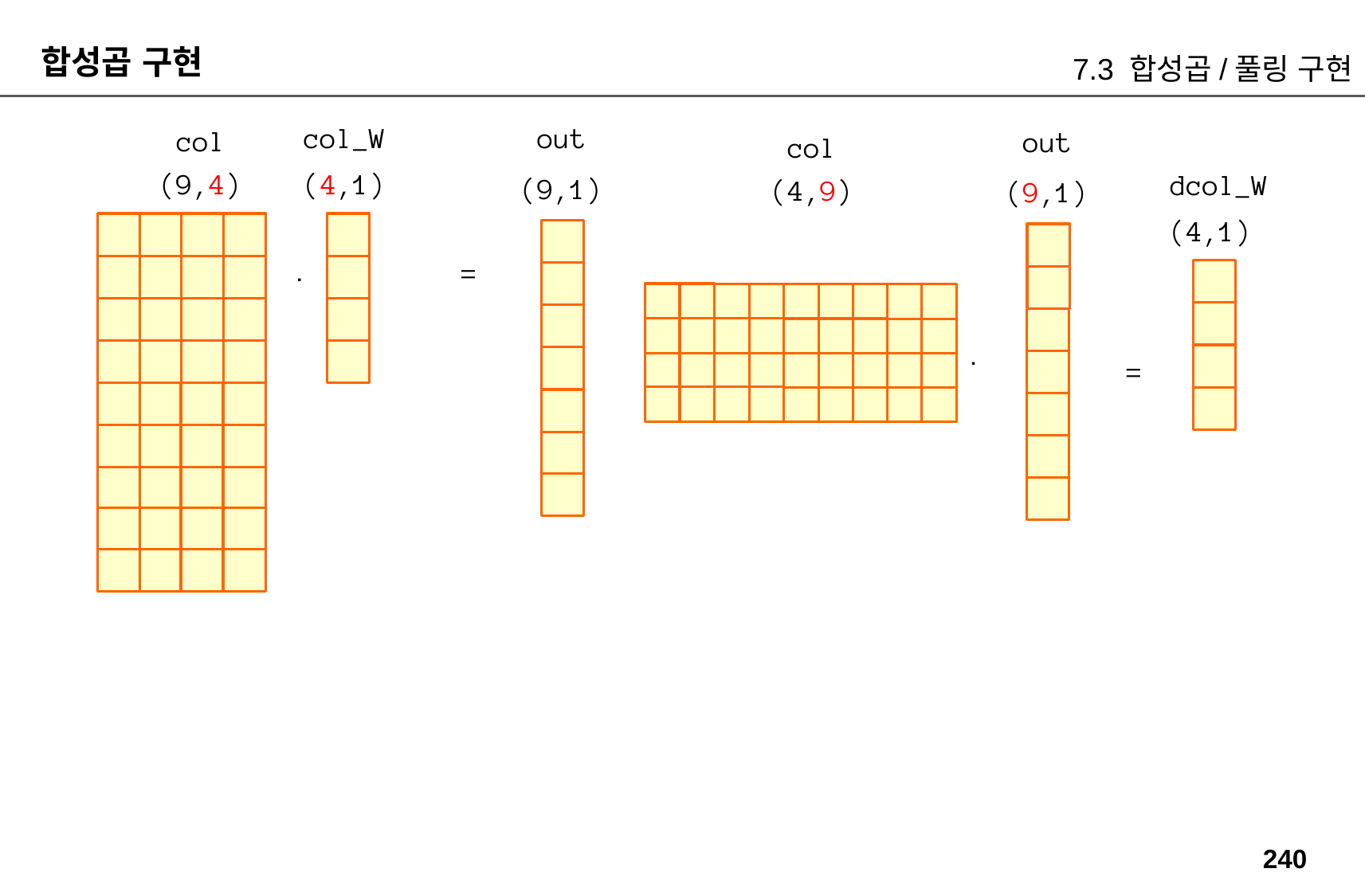

합성곱 구현
7.3 합성곱/풀링 구현
out
col_W
col
out
col
(9,4)
(4,1)
dcol_W
(9,1)
(4,9)
(9,1)
(4,1)

.
=

.

=